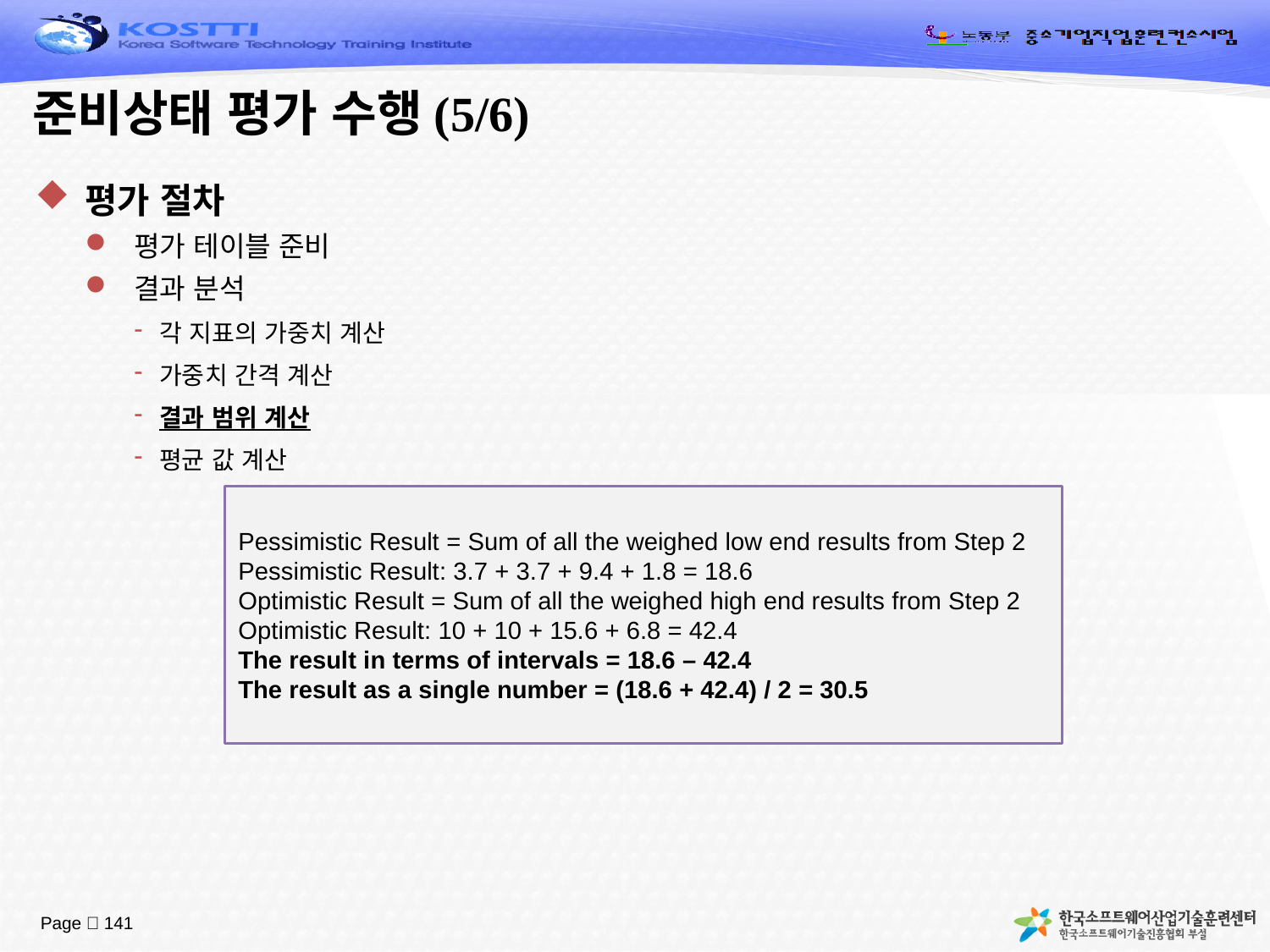

# 준비상태 평가 수행(5/6)
평가 절차
평가 테이블 준비
결과 분석
각 지표의 가중치 계산
가중치 간격 계산
결과 범위 계산
평균 값 계산
Pessimistic Result = Sum of all the weighed low end results from Step 2
Pessimistic Result: 3.7 + 3.7 + 9.4 + 1.8 = 18.6
Optimistic Result = Sum of all the weighed high end results from Step 2
Optimistic Result: 10 + 10 + 15.6 + 6.8 = 42.4
The result in terms of intervals = 18.6 – 42.4
The result as a single number = (18.6 + 42.4) / 2 = 30.5